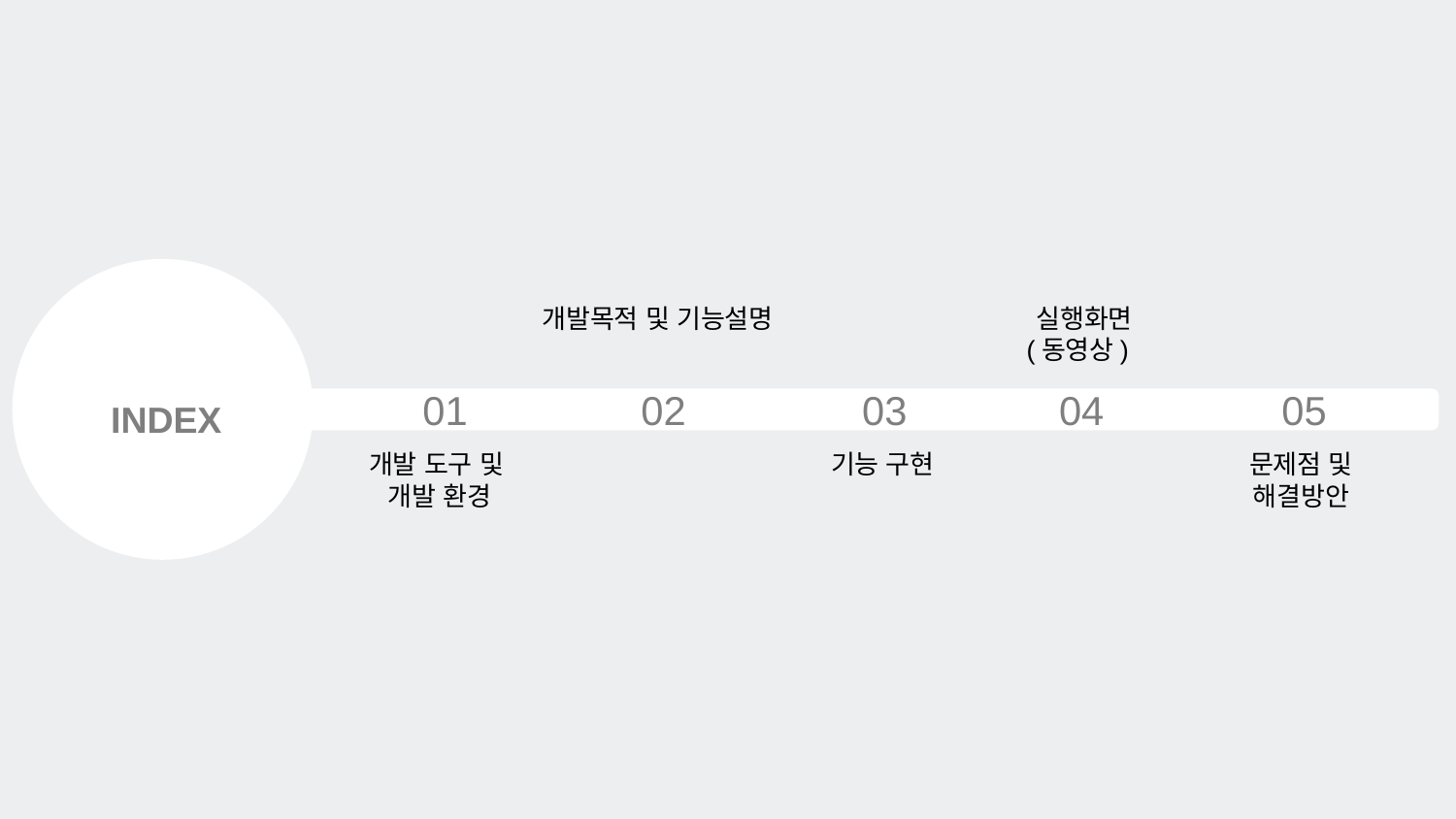

INDEX
개발목적 및 기능설명
02
 실행화면 (동영상)
04
01
개발 도구 및
개발 환경
03
기능 구현
05
문제점 및 해결방안